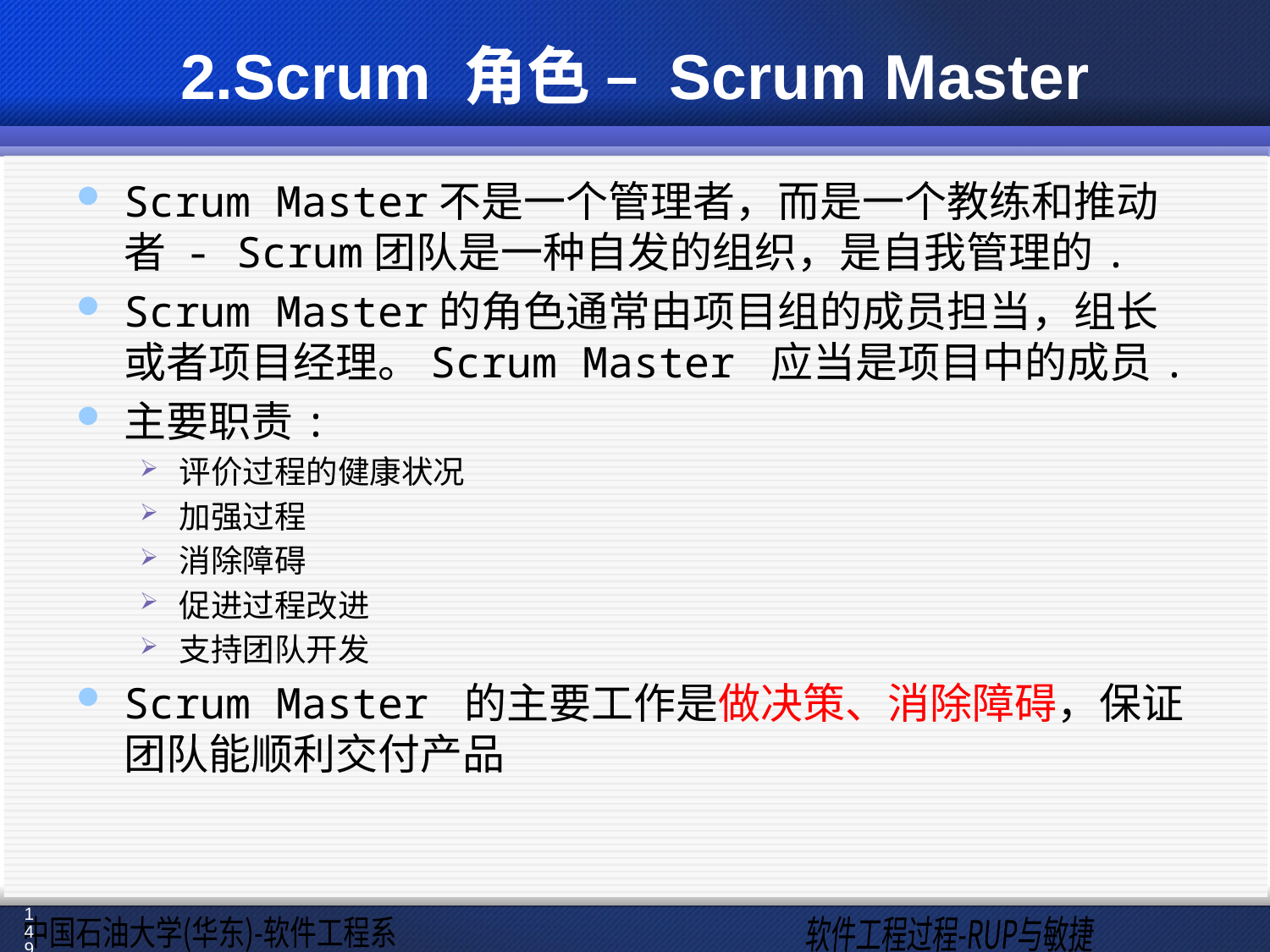

# 2.Scrum 角色 – Scrum Master
Scrum Master不是一个管理者，而是一个教练和推动者 - Scrum团队是一种自发的组织，是自我管理的.
Scrum Master的角色通常由项目组的成员担当，组长或者项目经理。Scrum Master 应当是项目中的成员.
主要职责:
评价过程的健康状况
加强过程
消除障碍
促进过程改进
支持团队开发
Scrum Master 的主要工作是做决策、消除障碍，保证团队能顺利交付产品
149